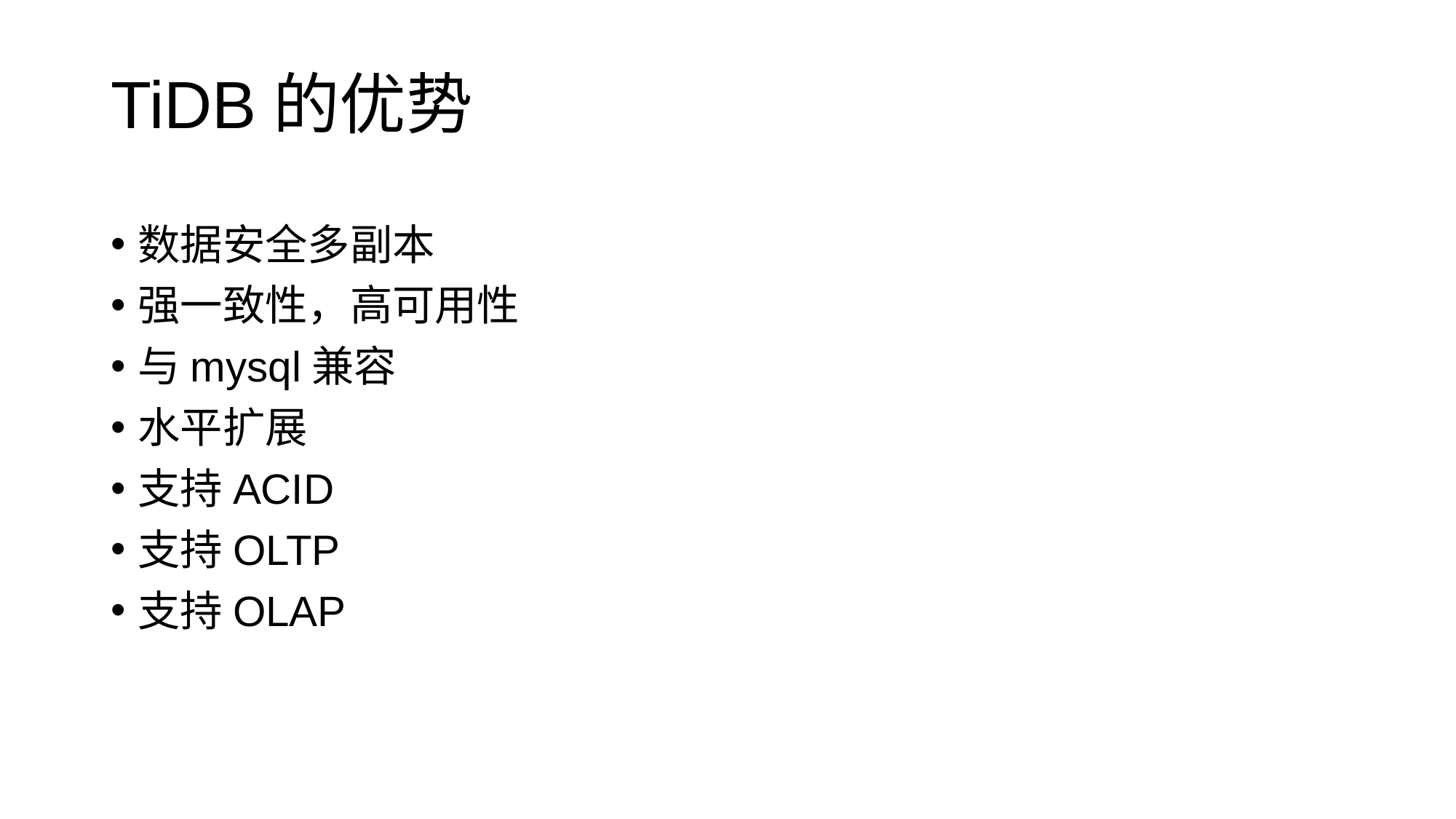

TiDB的优势
数据安全多副本
强一致性，高可用性
与mysql兼容
水平扩展
支持ACID
支持OLTP
支持OLAP